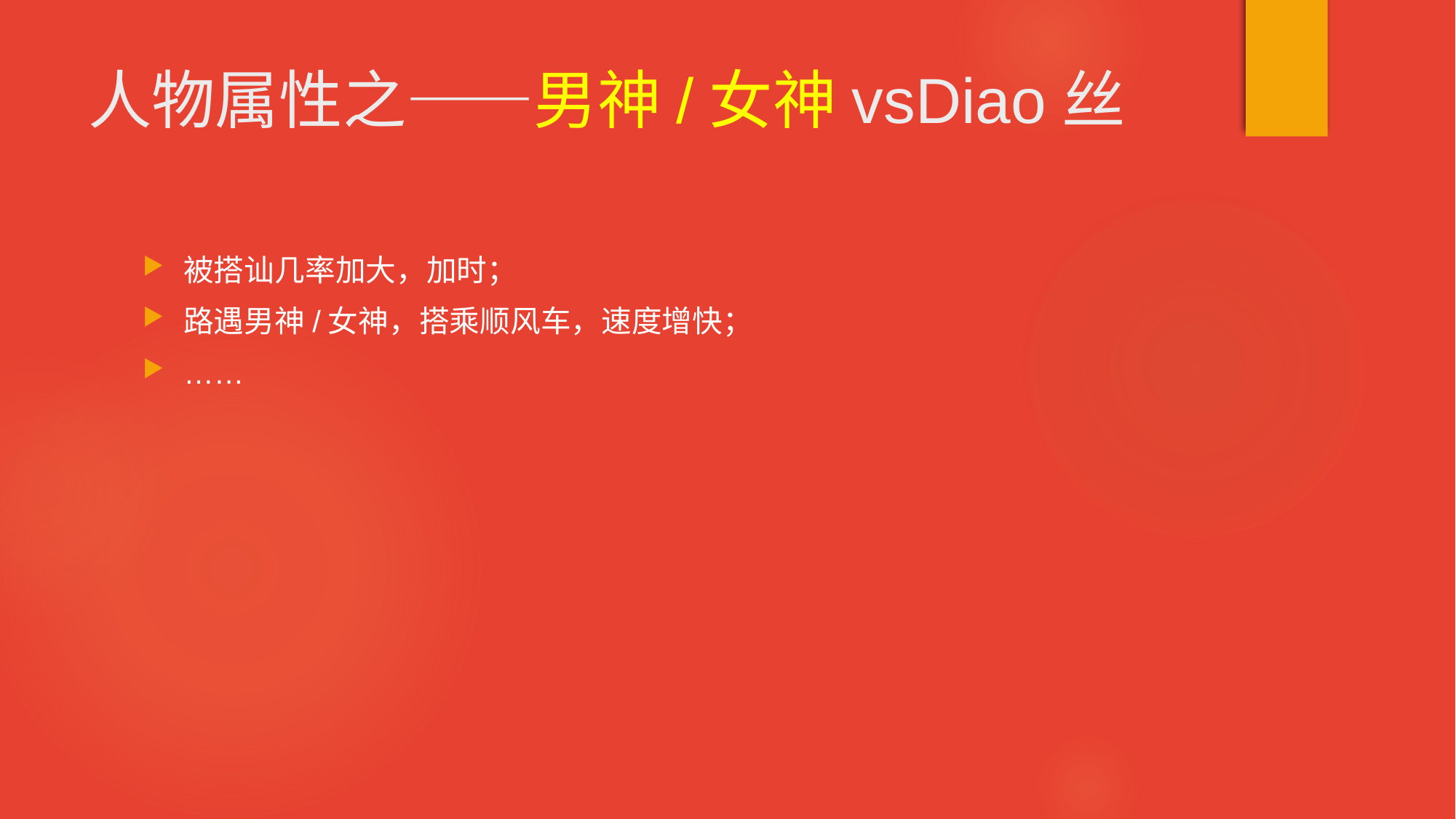

# 人物属性之——男神/女神vsDiao丝
被搭讪几率加大，加时；
路遇男神/女神，搭乘顺风车，速度增快；
……